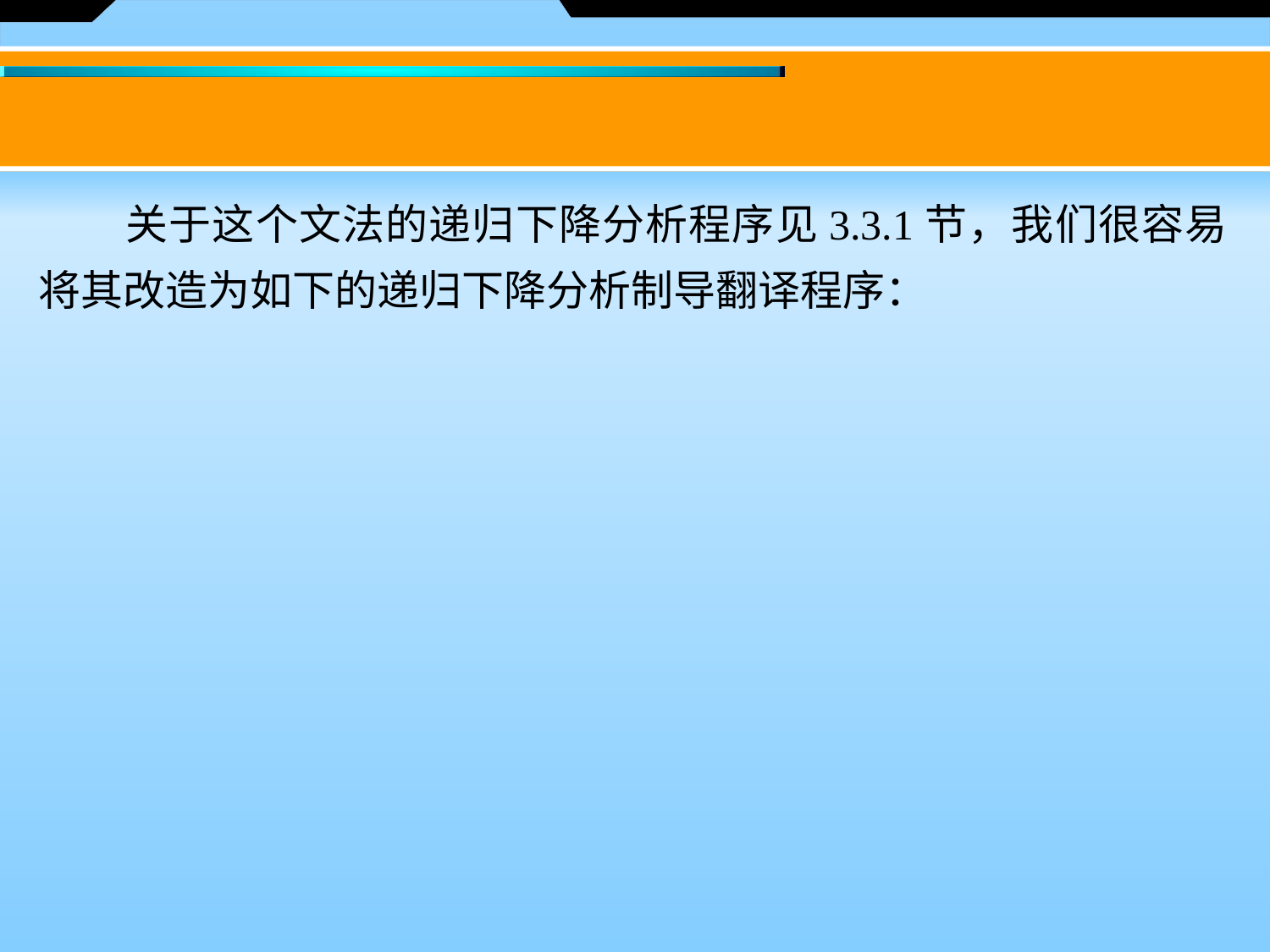

关于这个文法的递归下降分析程序见3.3.1节，我们很容易将其改造为如下的递归下降分析制导翻译程序：